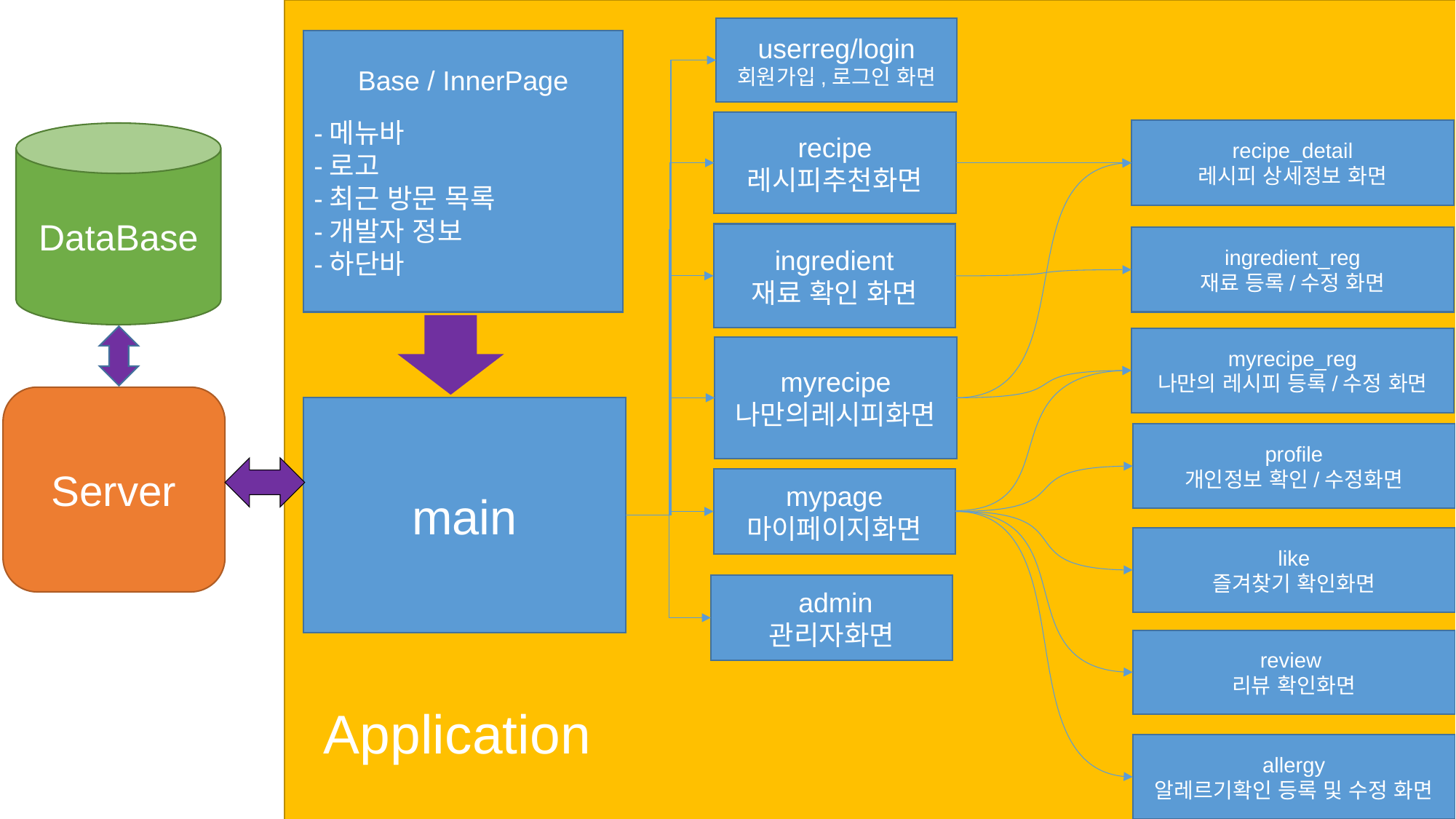

fg
userreg/login
회원가입,로그인 화면
Base / InnerPage

-메뉴바
-로고
-최근 방문 목록
-개발자 정보
-하단바
recipe
레시피추천화면

recipe_detail
레시피 상세정보 화면

DataBase
ingredient
재료 확인 화면
ingredient_reg
재료 등록/수정 화면

myrecipe_reg
나만의 레시피 등록/수정 화면
myrecipe
나만의레시피화면
Server
main
profile
개인정보 확인/수정화면

mypage
마이페이지화면
like
즐겨찾기 확인화면
 admin
관리자화면
review
리뷰 확인화면
Application
allergy
알레르기확인 등록 및 수정 화면